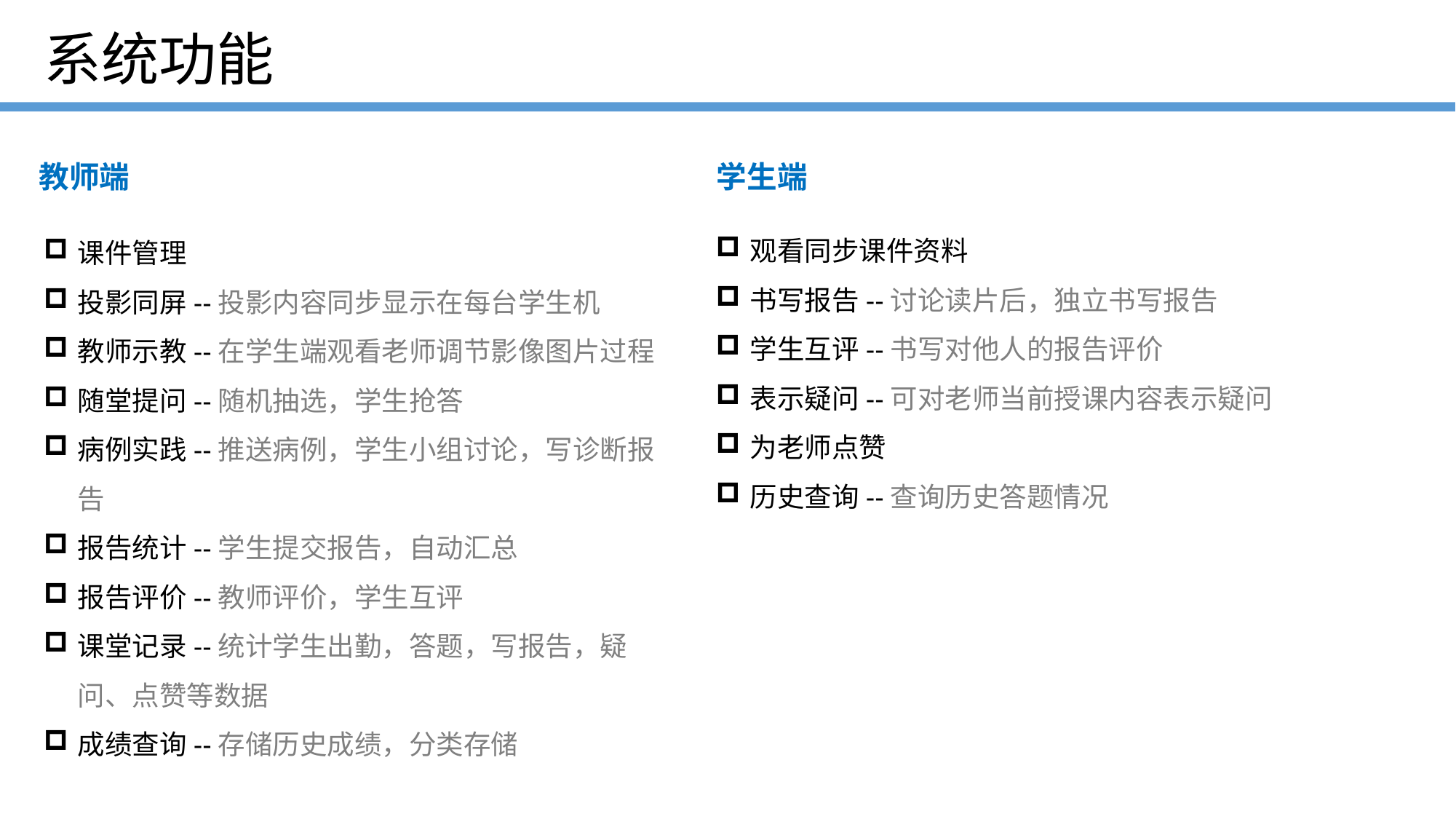

# 系统功能
教师端
学生端
观看同步课件资料
书写报告--讨论读片后，独立书写报告
学生互评--书写对他人的报告评价
表示疑问--可对老师当前授课内容表示疑问
为老师点赞
历史查询--查询历史答题情况
课件管理
投影同屏--投影内容同步显示在每台学生机
教师示教--在学生端观看老师调节影像图片过程
随堂提问--随机抽选，学生抢答
病例实践--推送病例，学生小组讨论，写诊断报告
报告统计--学生提交报告，自动汇总
报告评价--教师评价，学生互评
课堂记录--统计学生出勤，答题，写报告，疑问、点赞等数据
成绩查询--存储历史成绩，分类存储